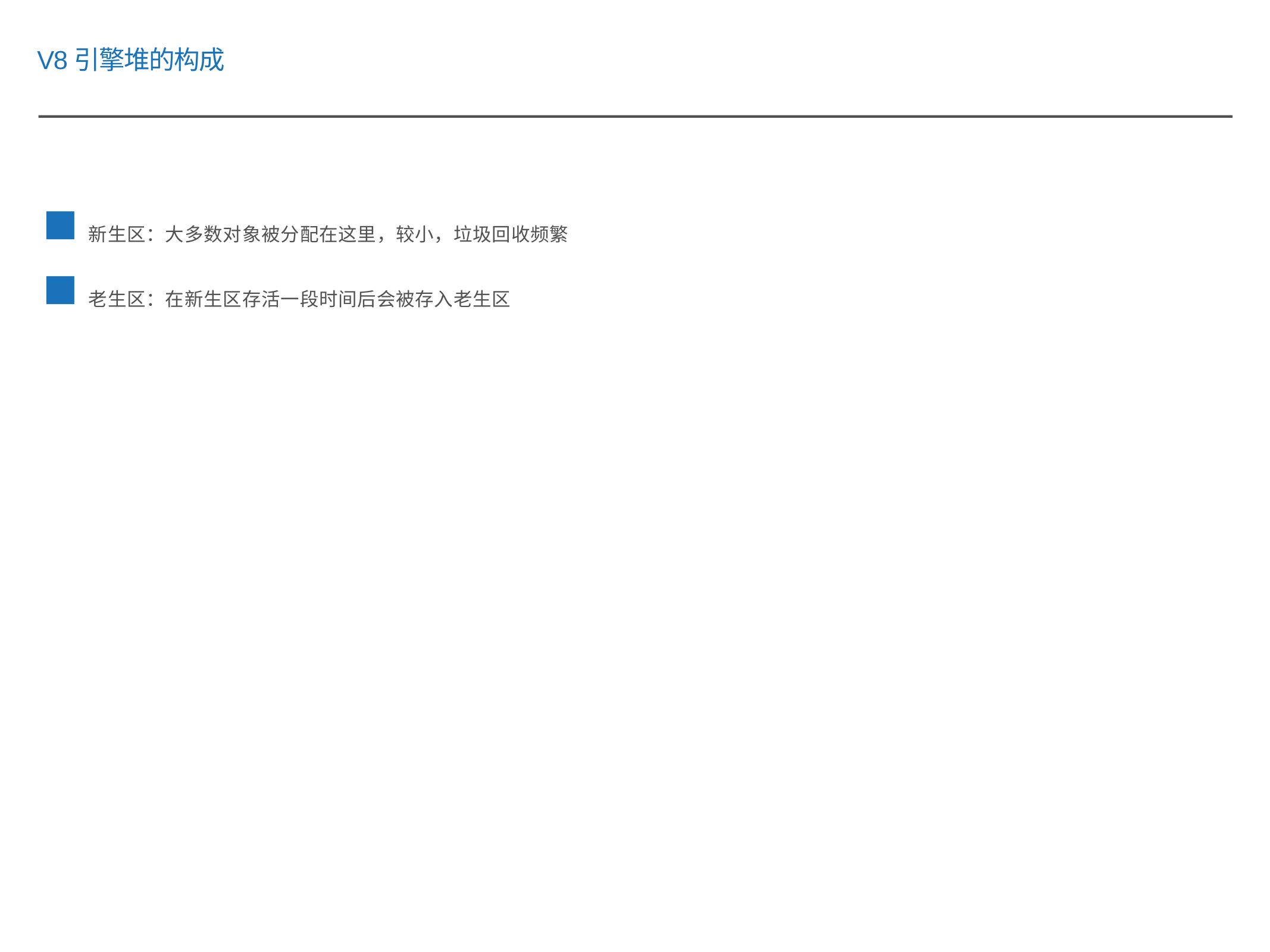

V8引擎堆的构成
新生区：大多数对象被分配在这里，较小，垃圾回收频繁
老生区：在新生区存活一段时间后会被存入老生区